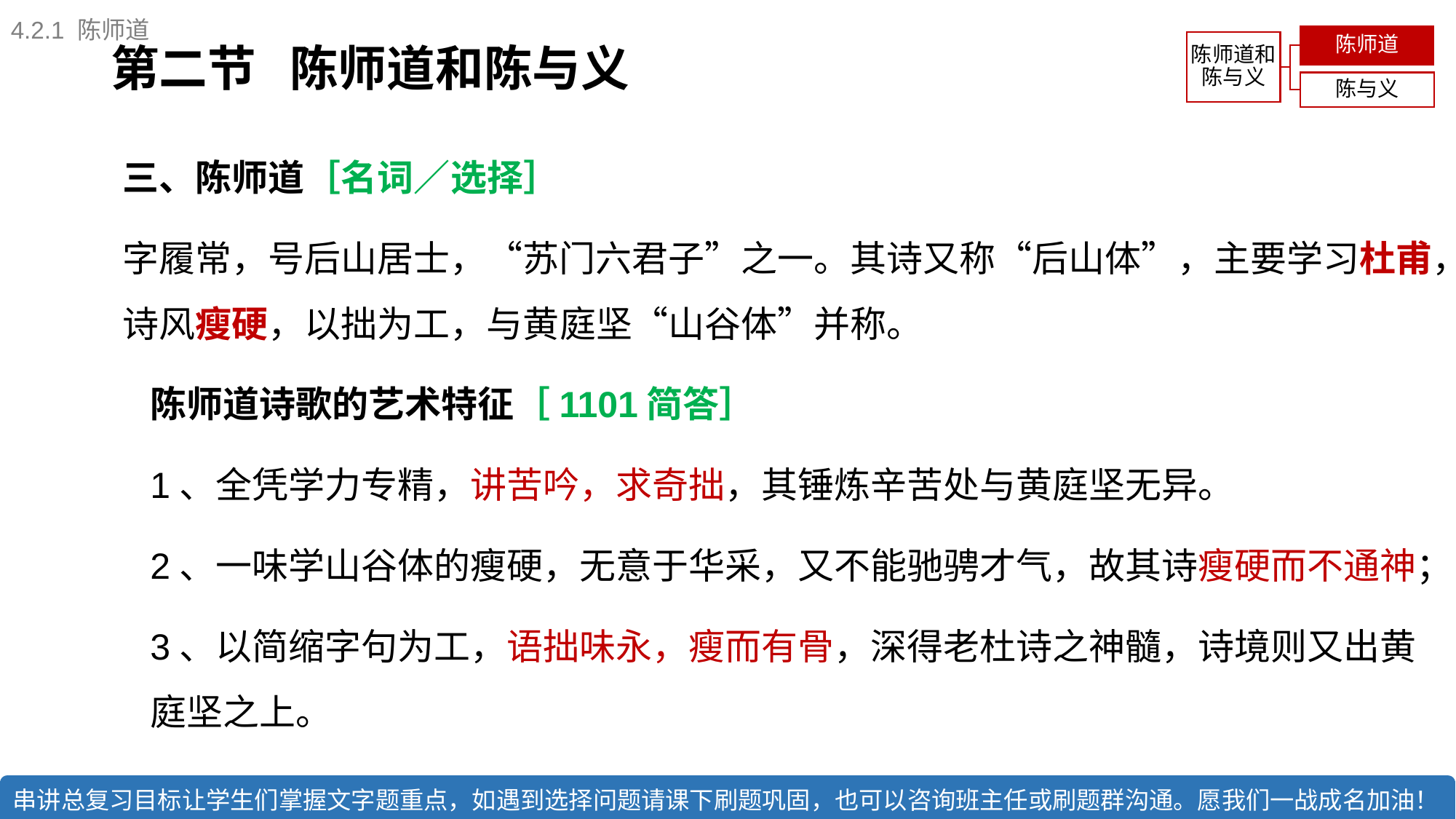

陈师道和陈与义
陈师道
陈与义
4.2.1 陈师道
# 第二节   陈师道和陈与义
三、陈师道［名词／选择］
字履常，号后山居士，“苏门六君子”之一。其诗又称“后山体”，主要学习杜甫，诗风瘦硬，以拙为工，与黄庭坚“山谷体”并称。
陈师道诗歌的艺术特征［1101简答］
1、全凭学力专精，讲苦吟，求奇拙，其锤炼辛苦处与黄庭坚无异。
2、一味学山谷体的瘦硬，无意于华采，又不能驰骋才气，故其诗瘦硬而不通神；
3、以简缩字句为工，语拙味永，瘦而有骨，深得老杜诗之神髓，诗境则又出黄庭坚之上。